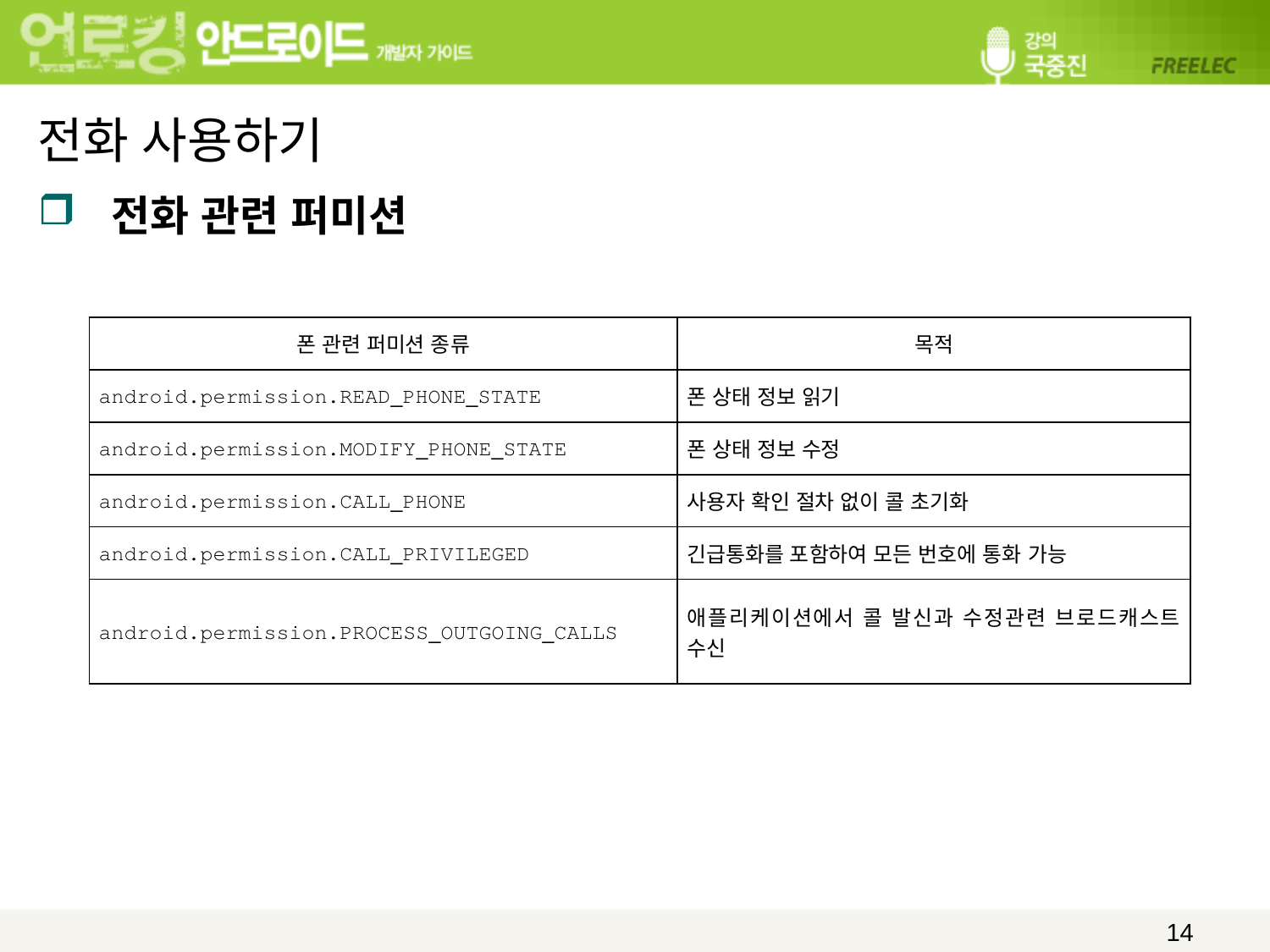

# 전화 사용하기
전화 관련 퍼미션
| 폰 관련 퍼미션 종류 | 목적 |
| --- | --- |
| android.permission.READ\_PHONE\_STATE | 폰 상태 정보 읽기 |
| android.permission.MODIFY\_PHONE\_STATE | 폰 상태 정보 수정 |
| android.permission.CALL\_PHONE | 사용자 확인 절차 없이 콜 초기화 |
| android.permission.CALL\_PRIVILEGED | 긴급통화를 포함하여 모든 번호에 통화 가능 |
| android.permission.PROCESS\_OUTGOING\_CALLS | 애플리케이션에서 콜 발신과 수정관련 브로드캐스트 수신 |
14